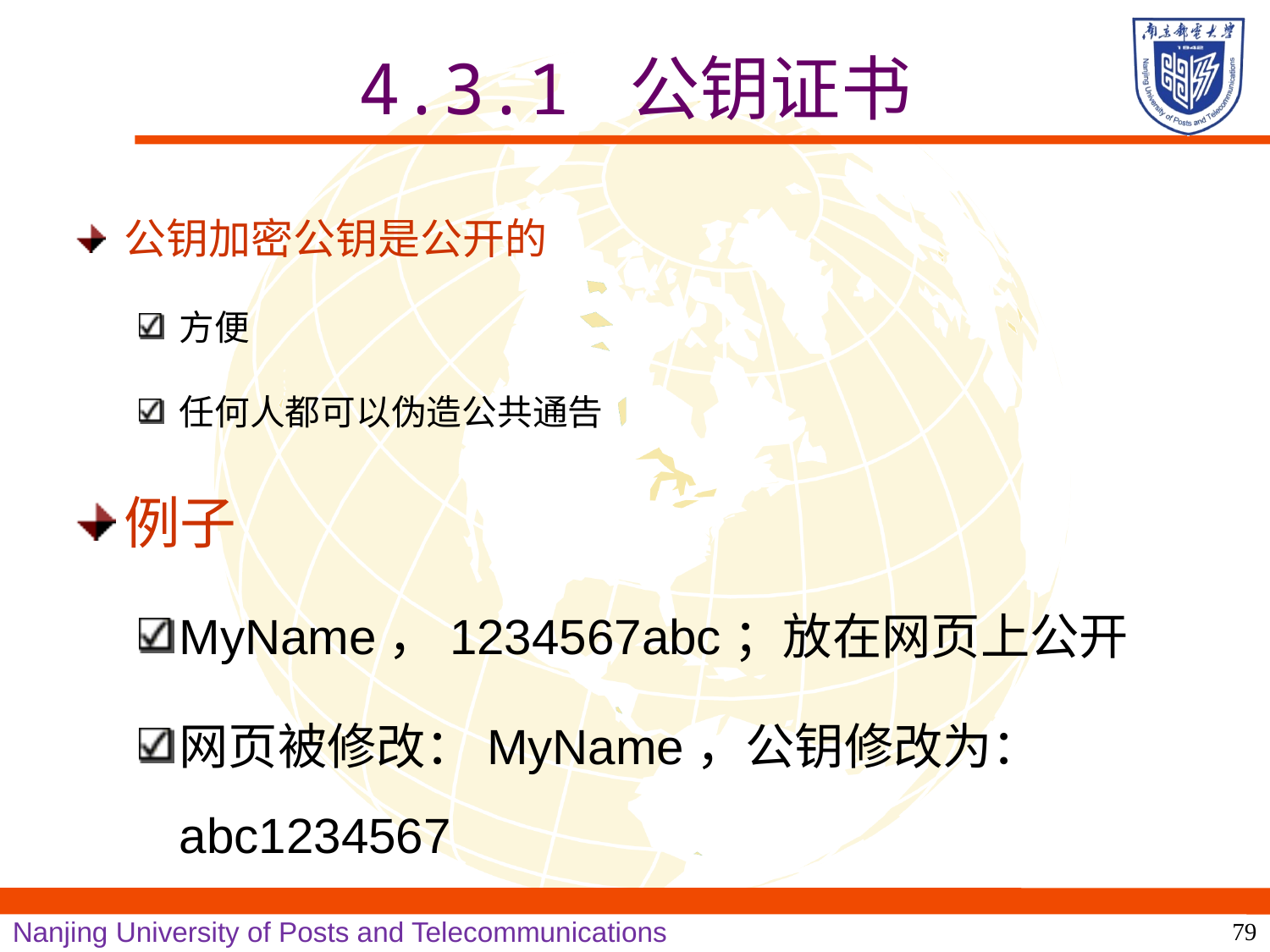

# 4.3.1 公钥证书
公钥加密公钥是公开的
方便
任何人都可以伪造公共通告
例子
MyName，1234567abc；放在网页上公开
网页被修改：MyName，公钥修改为：abc1234567

79